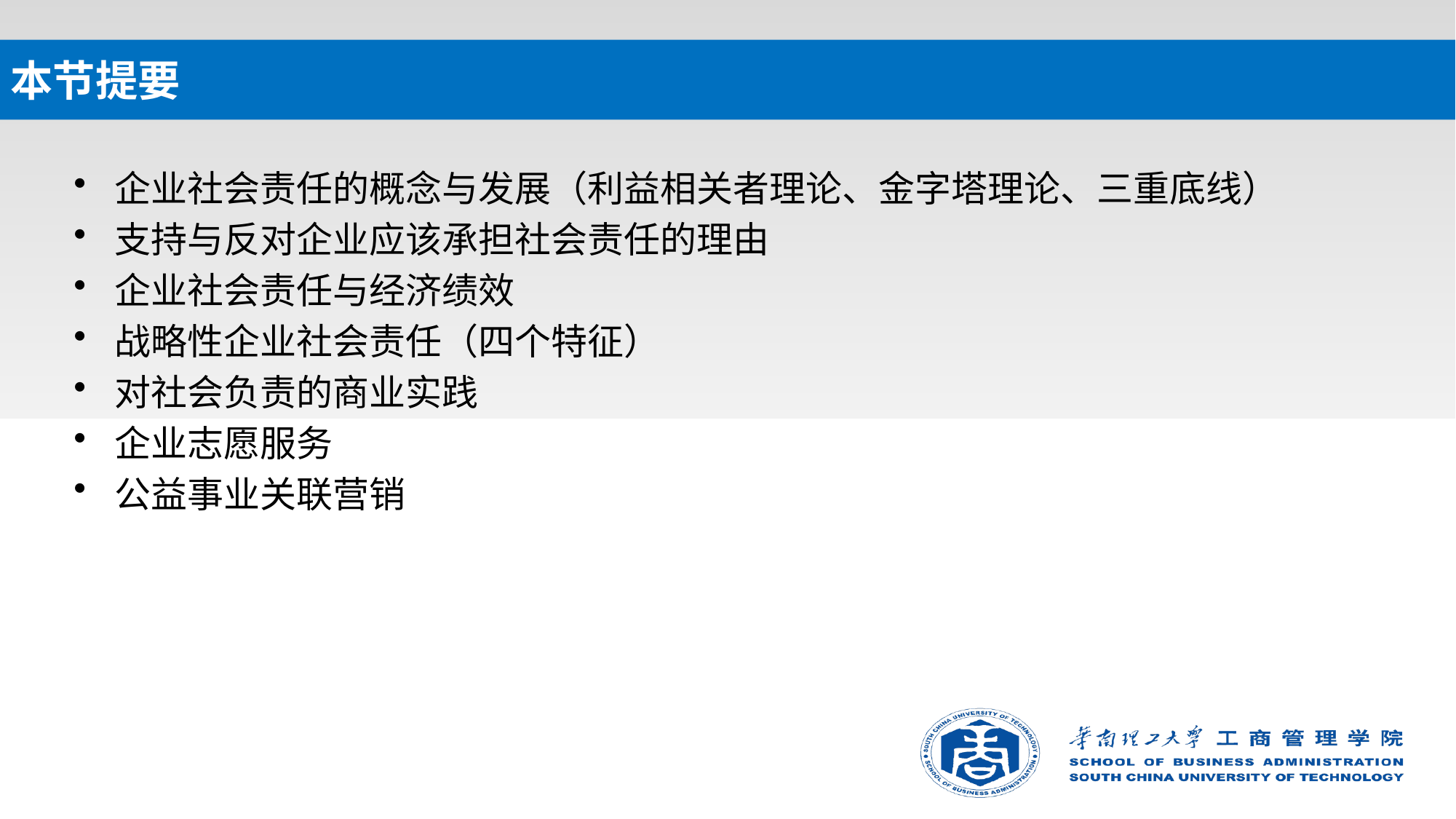

# 本节提要
企业社会责任的概念与发展（利益相关者理论、金字塔理论、三重底线）
支持与反对企业应该承担社会责任的理由
企业社会责任与经济绩效
战略性企业社会责任（四个特征）
对社会负责的商业实践
企业志愿服务
公益事业关联营销